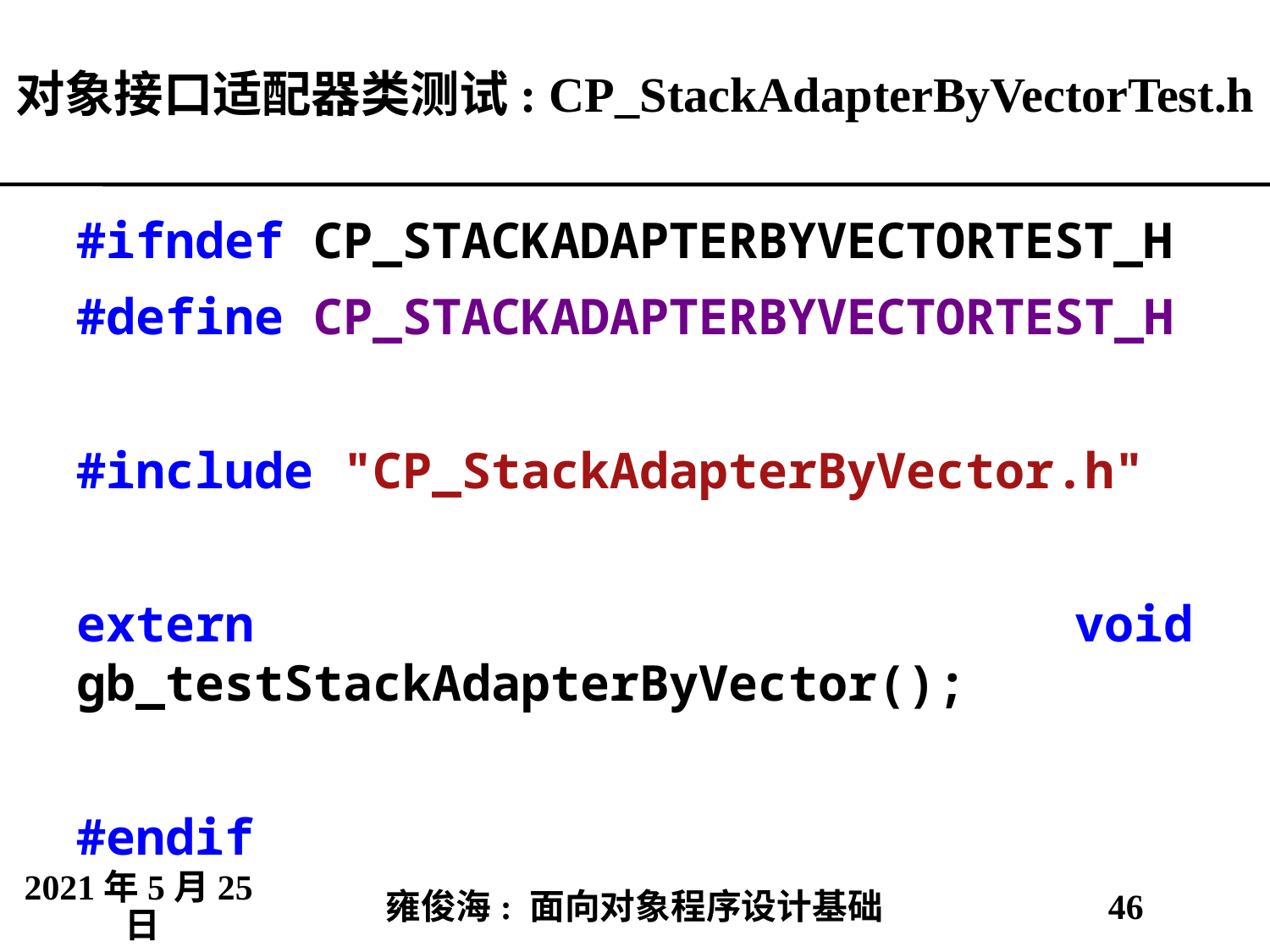

# 对象接口适配器类测试: CP_StackAdapterByVectorTest.h

#ifndef CP_STACKADAPTERBYVECTORTEST_H
#define CP_STACKADAPTERBYVECTORTEST_H

#include "CP_StackAdapterByVector.h"

extern void gb_testStackAdapterByVector();

#endif
2021年5月25日
雍俊海: 面向对象程序设计基础
46